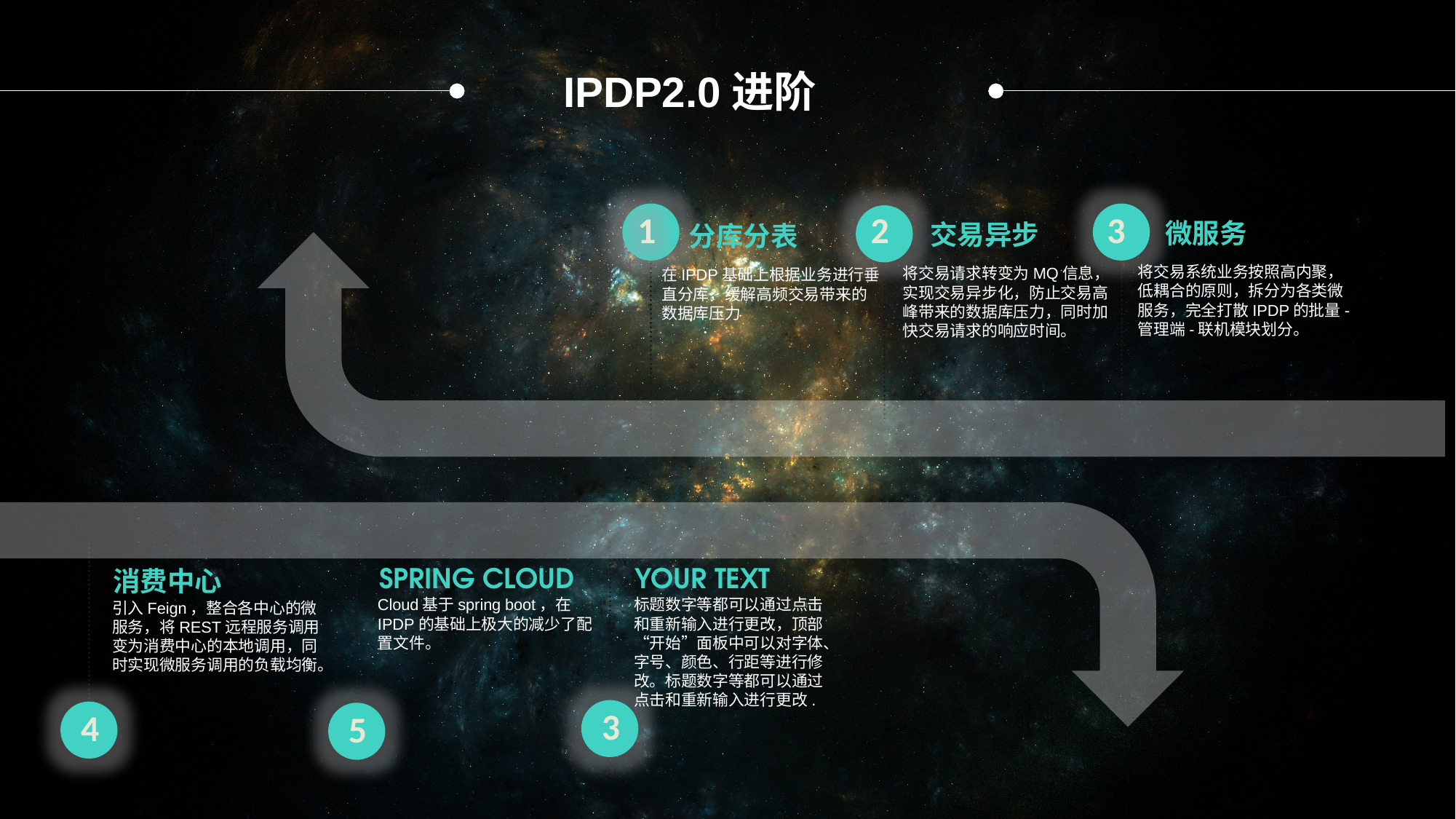

IPDP2.0进阶
3

1

2

微服务
交易异步
分库分表
将交易系统业务按照高内聚，低耦合的原则，拆分为各类微服务，完全打散IPDP的批量-管理端-联机模块划分。
将交易请求转变为MQ信息，实现交易异步化，防止交易高峰带来的数据库压力，同时加快交易请求的响应时间。
在IPDP基础上根据业务进行垂直分库，缓解高频交易带来的数据库压力
SPRING CLOUD
YOUR TEXT
消费中心
Cloud基于spring boot，在IPDP的基础上极大的减少了配置文件。
标题数字等都可以通过点击和重新输入进行更改，顶部“开始”面板中可以对字体、字号、颜色、行距等进行修改。标题数字等都可以通过点击和重新输入进行更改.
引入Feign，整合各中心的微服务，将REST远程服务调用变为消费中心的本地调用，同时实现微服务调用的负载均衡。
3

4

5